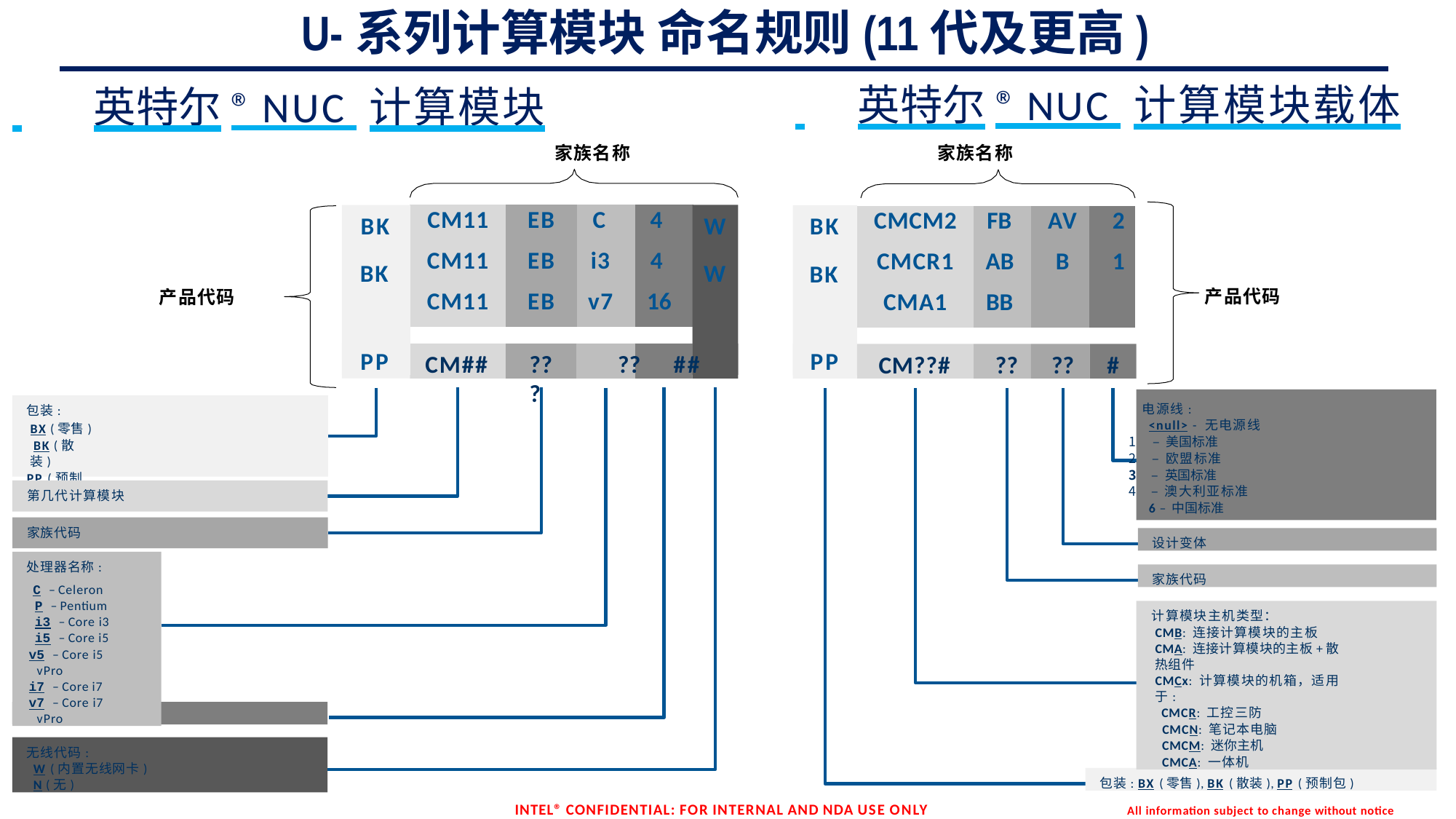

# U-系列计算模块 命名规则(11代及更高)
 	英特尔® NUC 计算模块
家族名称

 	英特尔® NUC 计算模块载体
家族名称

| CM11 | EB | C | 4 |
| --- | --- | --- | --- |
| CM11 | EB | i3 | 4 |
| CM11 | EB | v7 | 16 |
W
W  W
BK
BK  PP
BK
BK  PP

| CMCM2 | FB | AV | 2 |
| --- | --- | --- | --- |
| CMCR1 | AB | B | 1 |
| CMA1 | BB |  |  |
产品代码
产品代码
??

??
CM??#
??
??
#
CM##
??	??	##	?

电源线:
<null> - 无电源线
 – 美国标准
 – 欧盟标准
 – 英国标准
 – 澳大利亚标准
6 – 中国标准
包装:
 BX (零售)  BK (散装)
PP (预制包)

第几代计算模块

家族代码
设计变体
处理器名称:
  C – Celeron    P – Pentium i3 – Core i3 i5 – Core i5
v5 – Core i5 vPro
i7 – Core i7
v7 – Core i7 vPro
家族代码
计算模块主机类型：
CMB: 连接计算模块的主板
CMA: 连接计算模块的主板+散热组件
CMCx: 计算模块的机箱，适用于:
  CMCR: 工控三防
  CMCN: 笔记本电脑
  CMCM: 迷你主机
  CMCA: 一体机
内存 (GB)
无线代码:
W (内置无线网卡)
N (无)
包装: BX (零售), BK (散装), PP (预制包)
INTEL® CONFIDENTIAL: FOR INTERNAL AND NDA USE ONLY
All information subject to change without notice